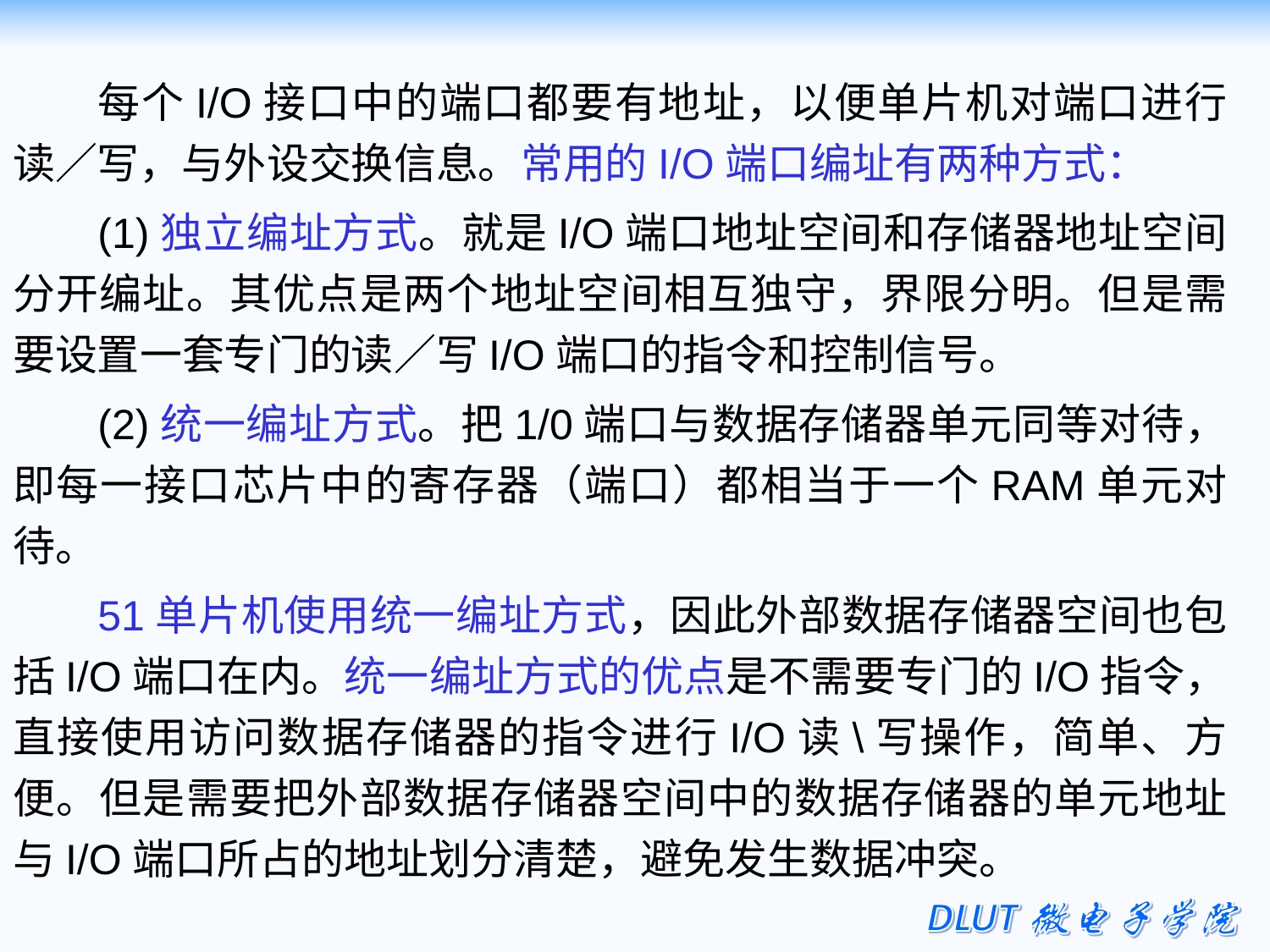

每个I/O接口中的端口都要有地址，以便单片机对端口进行读／写，与外设交换信息。常用的I/O端口编址有两种方式：
(1)独立编址方式。就是I/O端口地址空间和存储器地址空间分开编址。其优点是两个地址空间相互独守，界限分明。但是需要设置一套专门的读／写I/O端口的指令和控制信号。
(2)统一编址方式。把1/0端口与数据存储器单元同等对待，即每一接口芯片中的寄存器（端口）都相当于一个RAM单元对待。
51单片机使用统一编址方式，因此外部数据存储器空间也包括I/O端口在内。统一编址方式的优点是不需要专门的I/O指令，直接使用访问数据存储器的指令进行I/O读\写操作，简单、方便。但是需要把外部数据存储器空间中的数据存储器的单元地址与I/O端口所占的地址划分清楚，避免发生数据冲突。